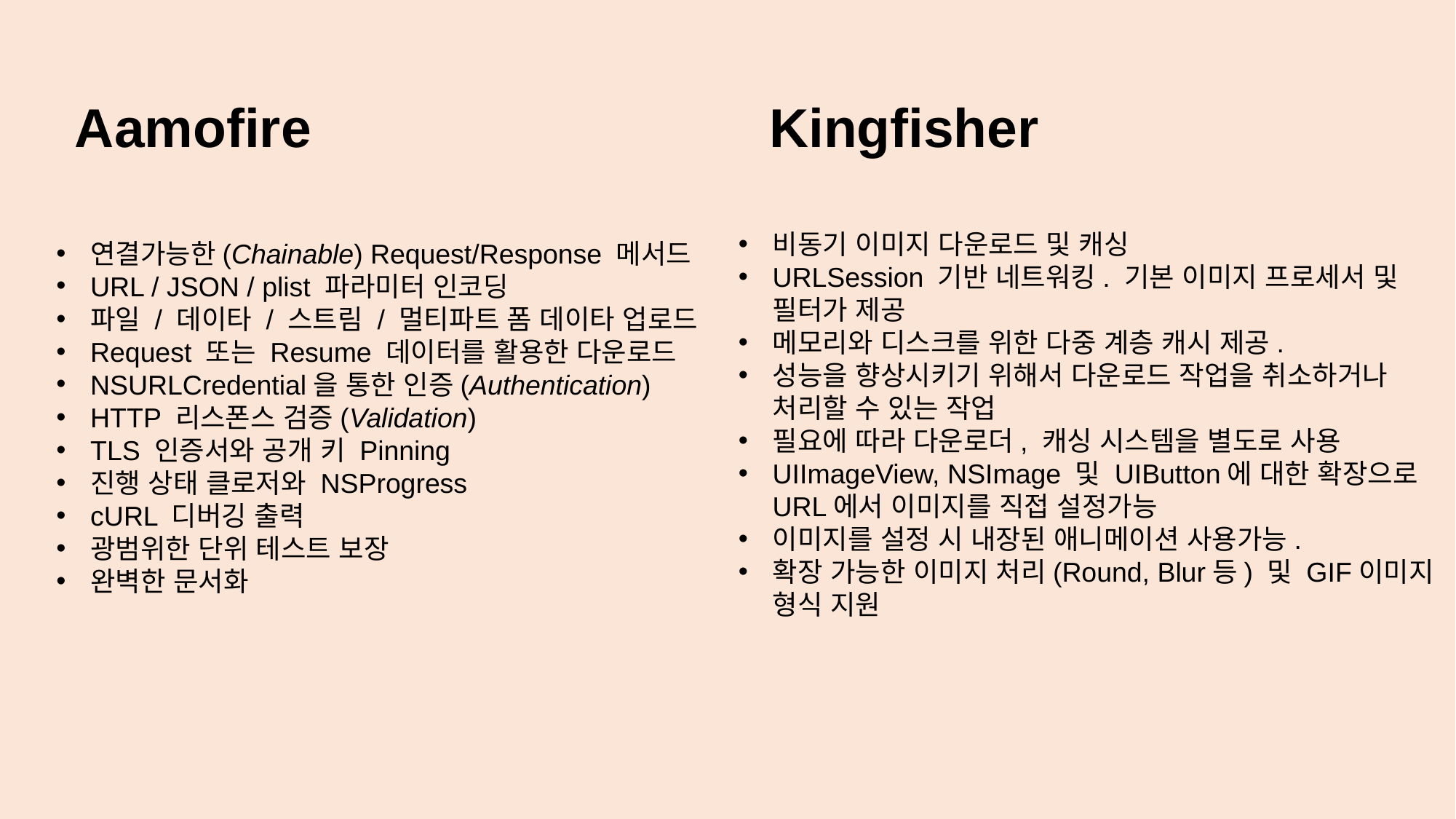

Aamofire
Kingfisher

비동기 이미지 다운로드 및 캐싱
URLSession 기반 네트워킹. 기본 이미지 프로세서 및 필터가 제공
메모리와 디스크를 위한 다중 계층 캐시 제공.
성능을 향상시키기 위해서 다운로드 작업을 취소하거나 처리할 수 있는 작업
필요에 따라 다운로더, 캐싱 시스템을 별도로 사용
UIImageView, NSImage 및 UIButton에 대한 확장으로 URL에서 이미지를 직접 설정가능
이미지를 설정 시 내장된 애니메이션 사용가능.
확장 가능한 이미지 처리(Round, Blur등) 및 GIF이미지 형식 지원
연결가능한(Chainable) Request/Response 메서드
URL / JSON / plist 파라미터 인코딩
파일 / 데이타 / 스트림 / 멀티파트 폼 데이타 업로드
Request 또는 Resume 데이터를 활용한 다운로드
NSURLCredential을 통한 인증(Authentication)
HTTP 리스폰스 검증(Validation)
TLS 인증서와 공개 키 Pinning
진행 상태 클로저와 NSProgress
cURL 디버깅 출력
광범위한 단위 테스트 보장
완벽한 문서화